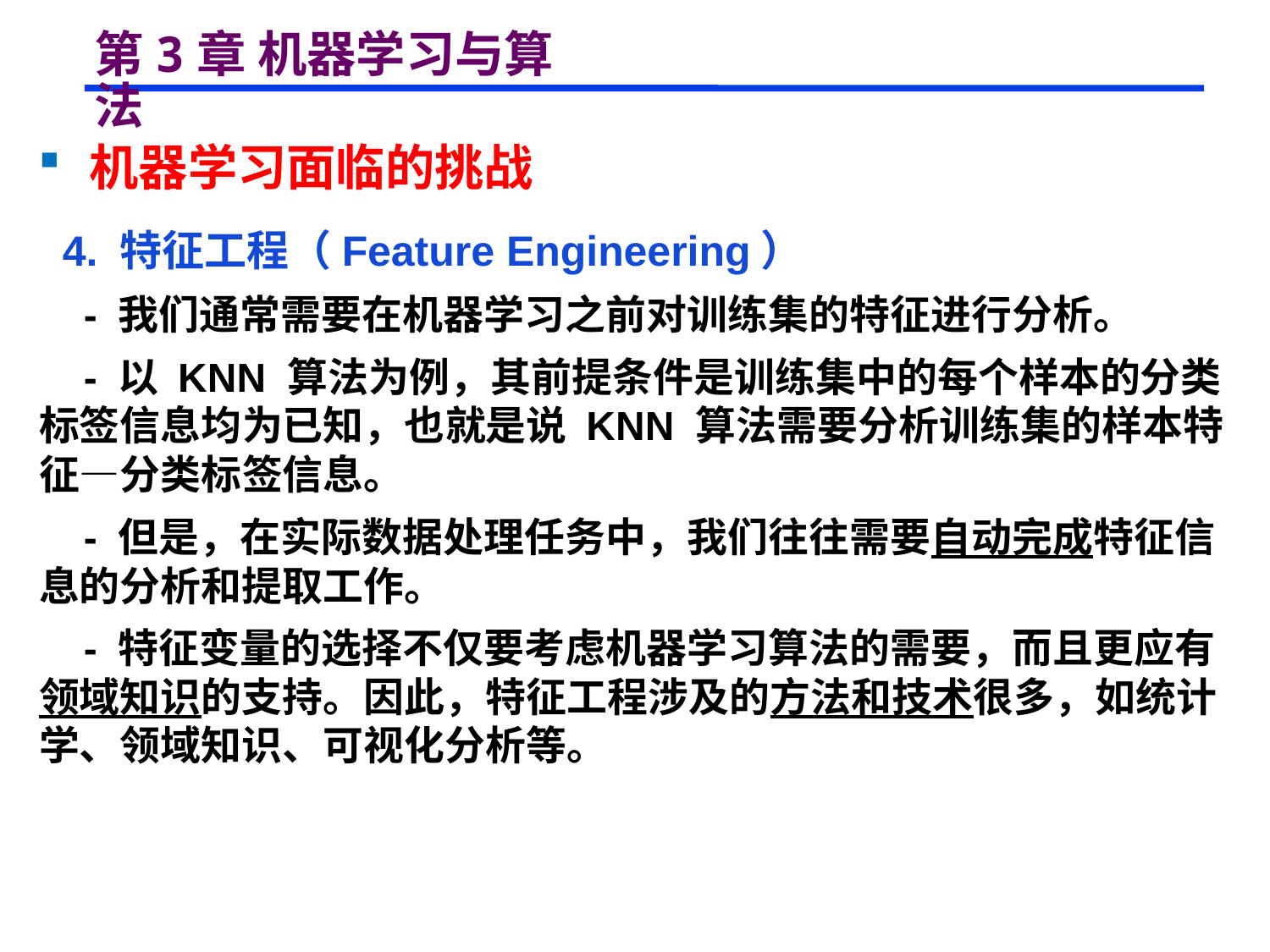

# 第3章 机器学习与算法
 机器学习面临的挑战
  4. 特征工程（Feature Engineering）
    - 我们通常需要在机器学习之前对训练集的特征进行分析。
    - 以 KNN 算法为例，其前提条件是训练集中的每个样本的分类标签信息均为已知，也就是说 KNN 算法需要分析训练集的样本特征—分类标签信息。
    - 但是，在实际数据处理任务中，我们往往需要自动完成特征信息的分析和提取工作。
    - 特征变量的选择不仅要考虑机器学习算法的需要，而且更应有领域知识的支持。因此，特征工程涉及的方法和技术很多，如统计学、领域知识、可视化分析等。